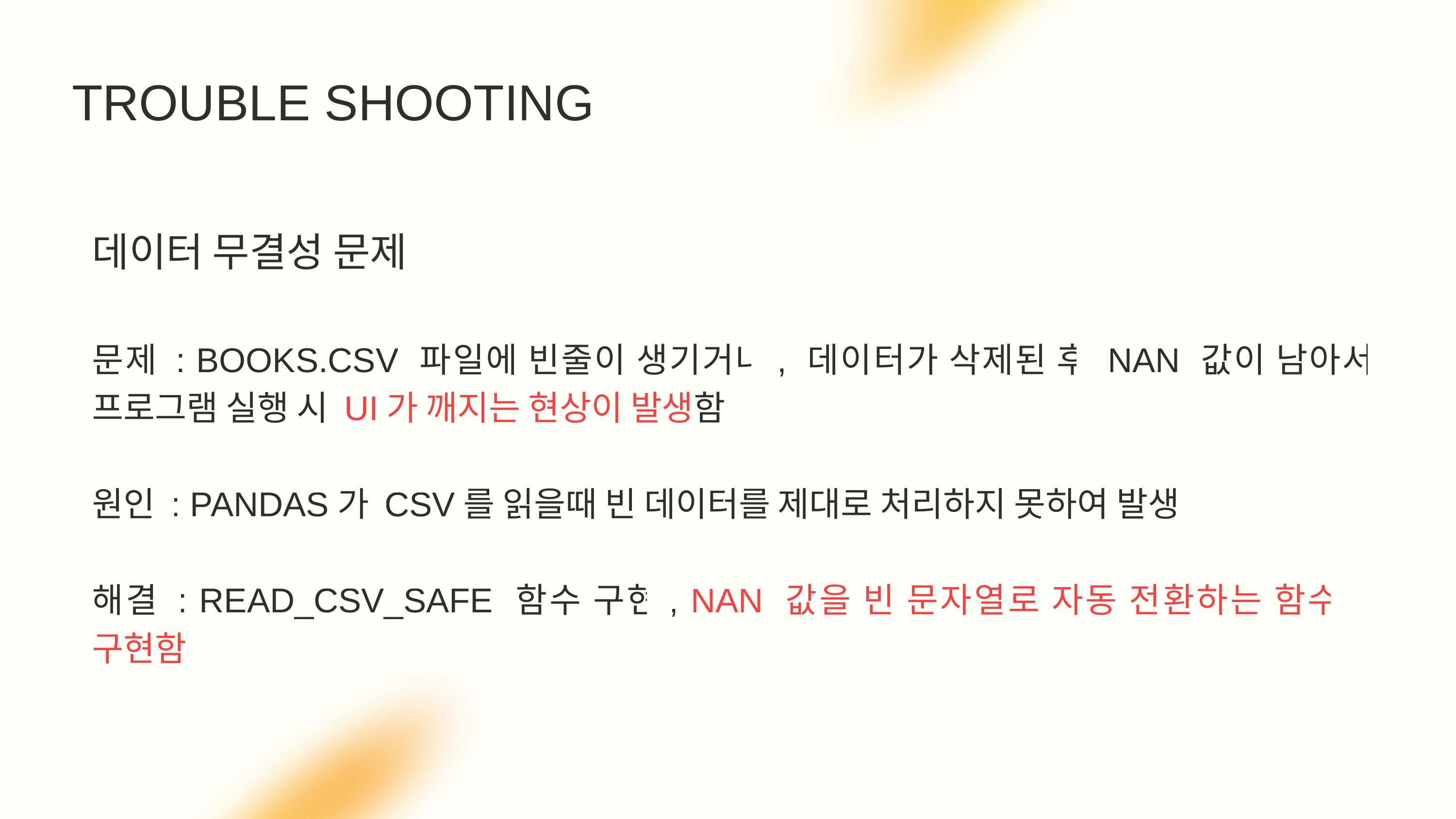

TROUBLE SHOOTING
데이터 무결성 문제
문제 : BOOKS.CSV 파일에 빈줄이 생기거나, 데이터가 삭제된 후 NAN 값이 남아서 프로그램 실행 시 UI가 깨지는 현상이 발생함

원인 : PANDAS가 CSV를 읽을때 빈 데이터를 제대로 처리하지 못하여 발생

해결 : READ_CSV_SAFE 함수 구현, NAN 값을 빈 문자열로 자동 전환하는 함수를 구현함